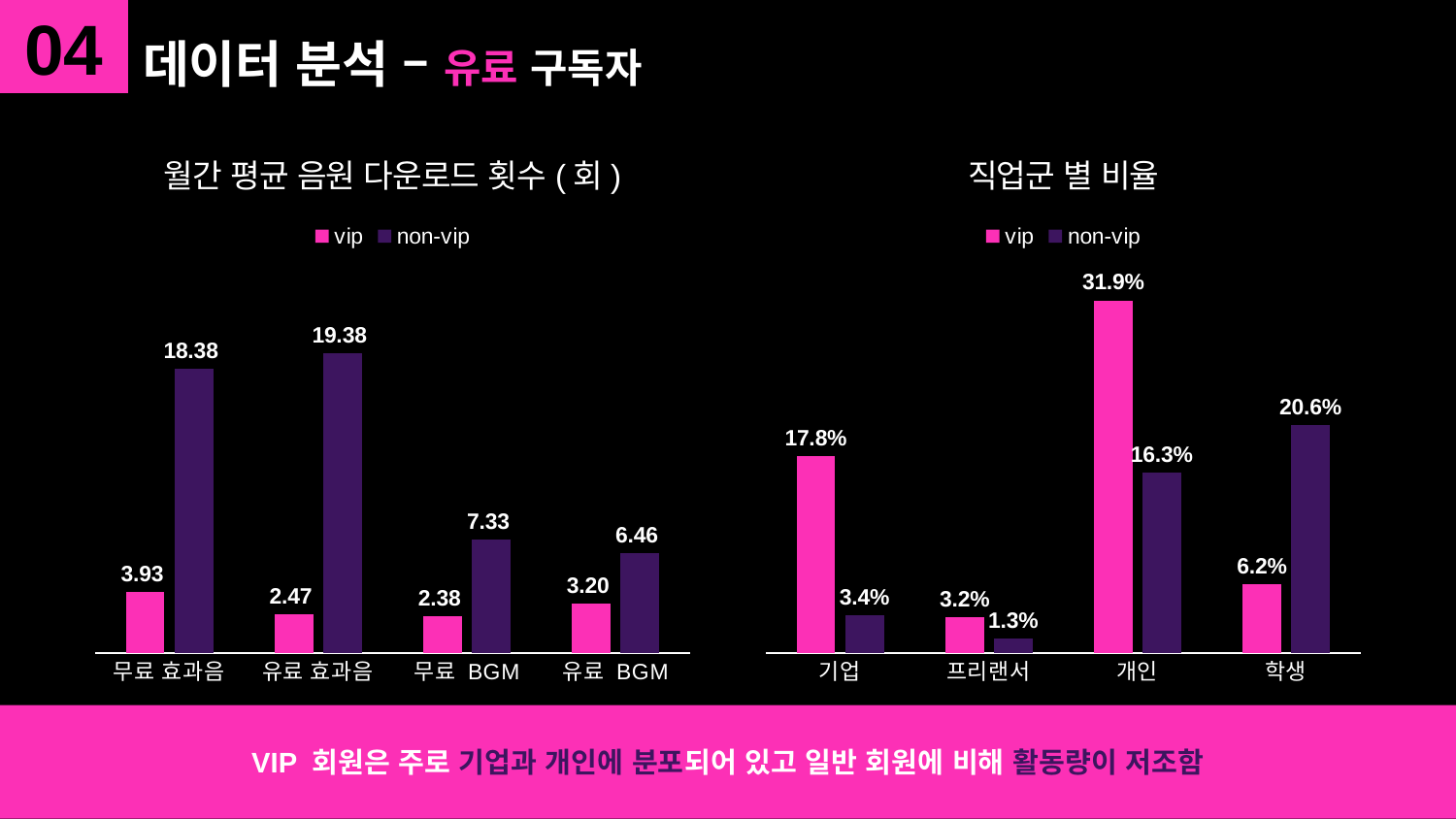

04
# 데이터 분석 – 유료 구독자

### Chart: 월간 평균 음원 다운로드 횟수(회)

| Category | vip | non-vip |
|---|---|---|
| 무료 효과음 | 3.934582662940734 | 18.38417966154977 |
| 유료 효과음 | 2.4704109289115075 | 19.376474966625256 |
| 무료 BGM | 2.3752809237602146 | 7.328155263039426 |
| 유료 BGM | 3.200096608192007 | 6.456037183680571 |

### Chart: 직업군 별 비율

| Category | vip | non-vip |
|---|---|---|
| 기업 | 0.178 | 0.034 |
| 프리랜서 | 0.032 | 0.013 |
| 개인 | 0.319 | 0.163 |
| 학생 | 0.062 | 0.206 |
VIP 회원은 주로 기업과 개인에 분포되어 있고 일반 회원에 비해 활동량이 저조함